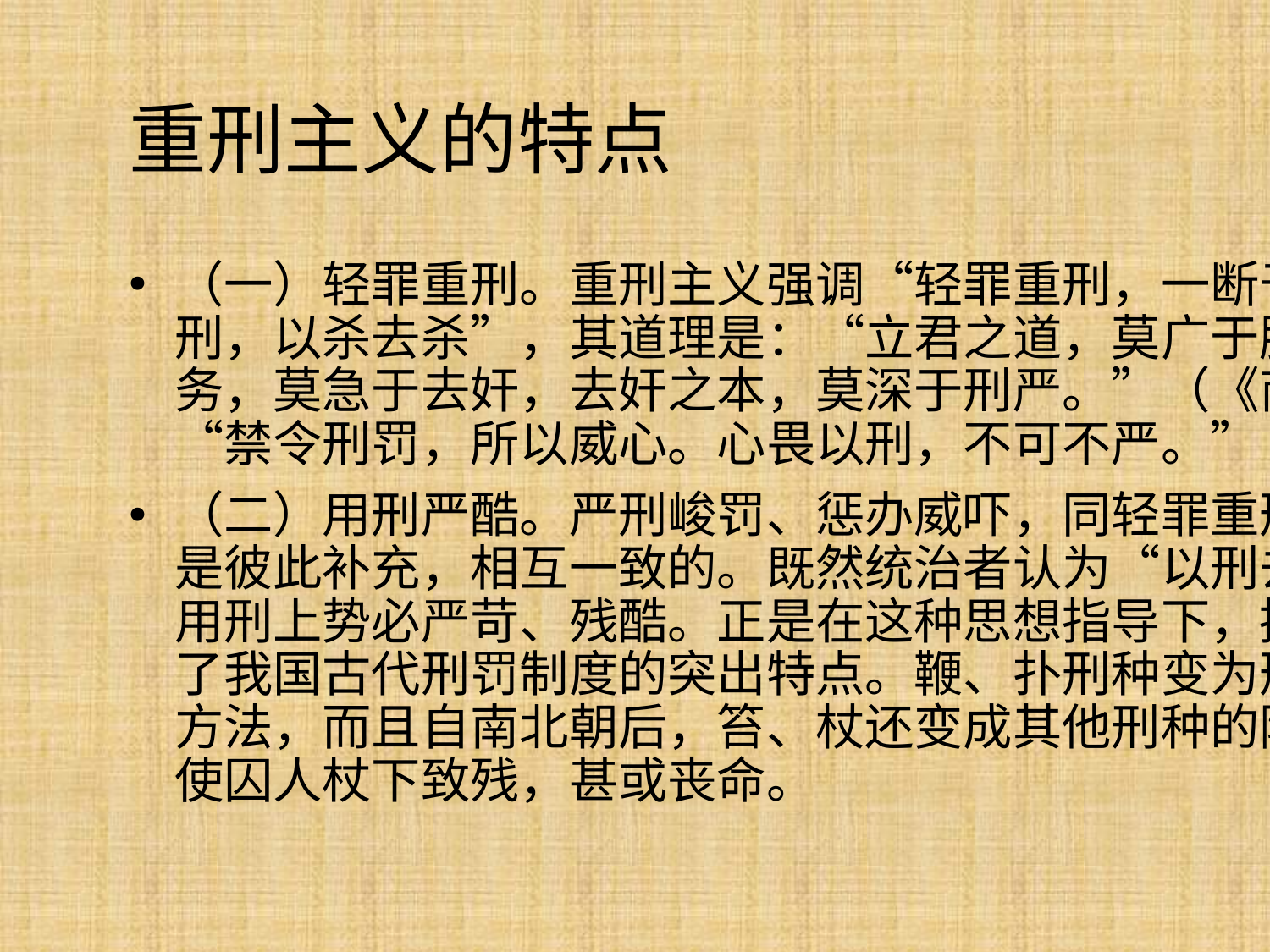

# 重刑主义的特点
（一）轻罪重刑。重刑主义强调“轻罪重刑，一断于法，以刑去刑，以杀去杀”，其道理是：“立君之道，莫广于胜法；胜法之务，莫急于去奸，去奸之本，莫深于刑严。”（《商君书》）“禁令刑罚，所以威心。心畏以刑，不可不严。”（诸葛亮）
（二）用刑严酷。严刑峻罚、惩办威吓，同轻罪重刑、一断于法是彼此补充，相互一致的。既然统治者认为“以刑去刑”，那么用刑上势必严苛、残酷。正是在这种思想指导下，拷问和体罚成了我国古代刑罚制度的突出特点。鞭、扑刑种变为刑讯的手段和方法，而且自南北朝后，笞、杖还变成其他刑种的附加刑，往往使囚人杖下致残，甚或丧命。